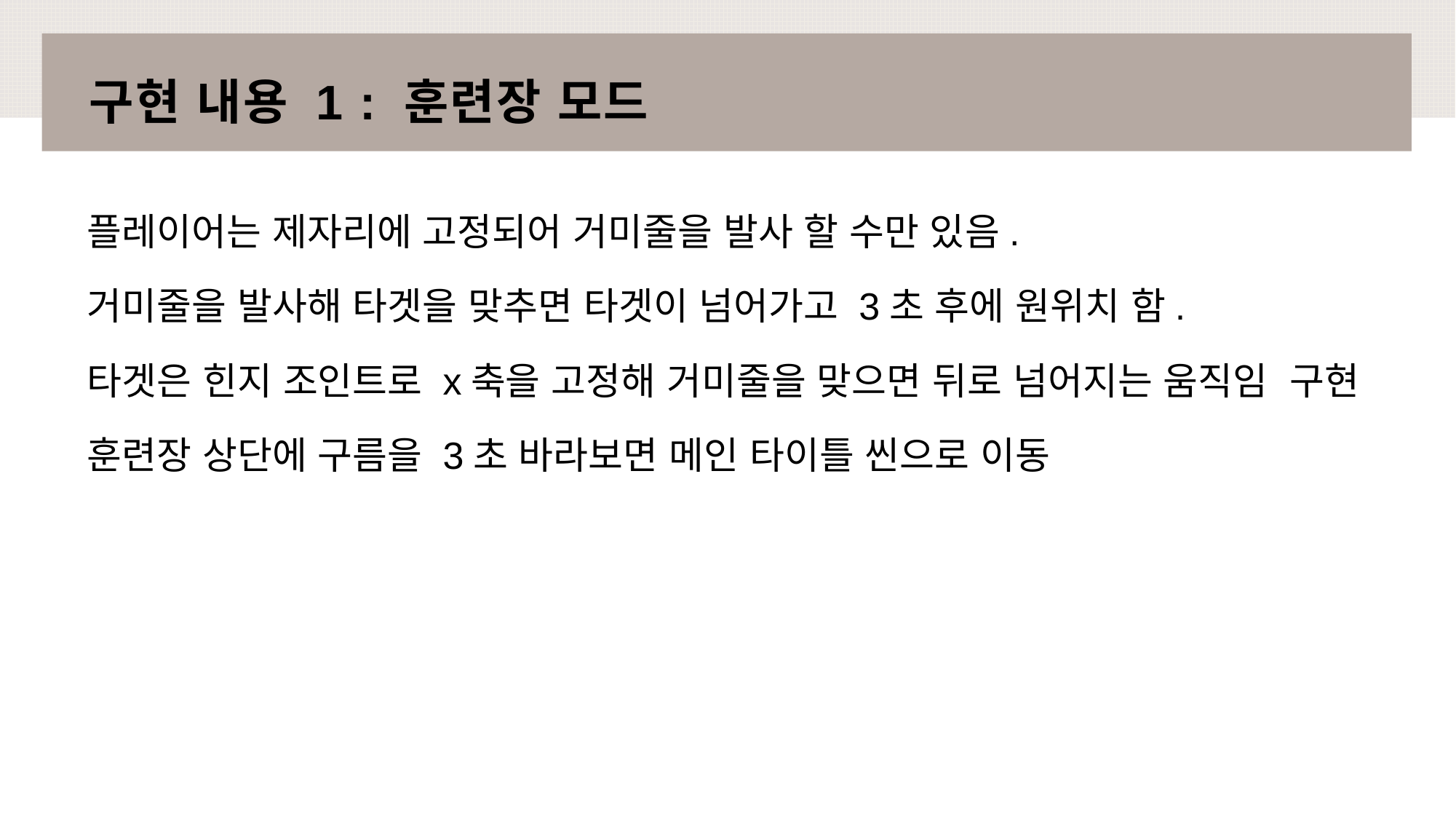

# 구현 내용 1 : 훈련장 모드
플레이어는 제자리에 고정되어 거미줄을 발사 할 수만 있음.
거미줄을 발사해 타겟을 맞추면 타겟이 넘어가고 3초 후에 원위치 함.
타겟은 힌지 조인트로 x축을 고정해 거미줄을 맞으면 뒤로 넘어지는 움직임  구현
훈련장 상단에 구름을 3초 바라보면 메인 타이틀 씬으로 이동